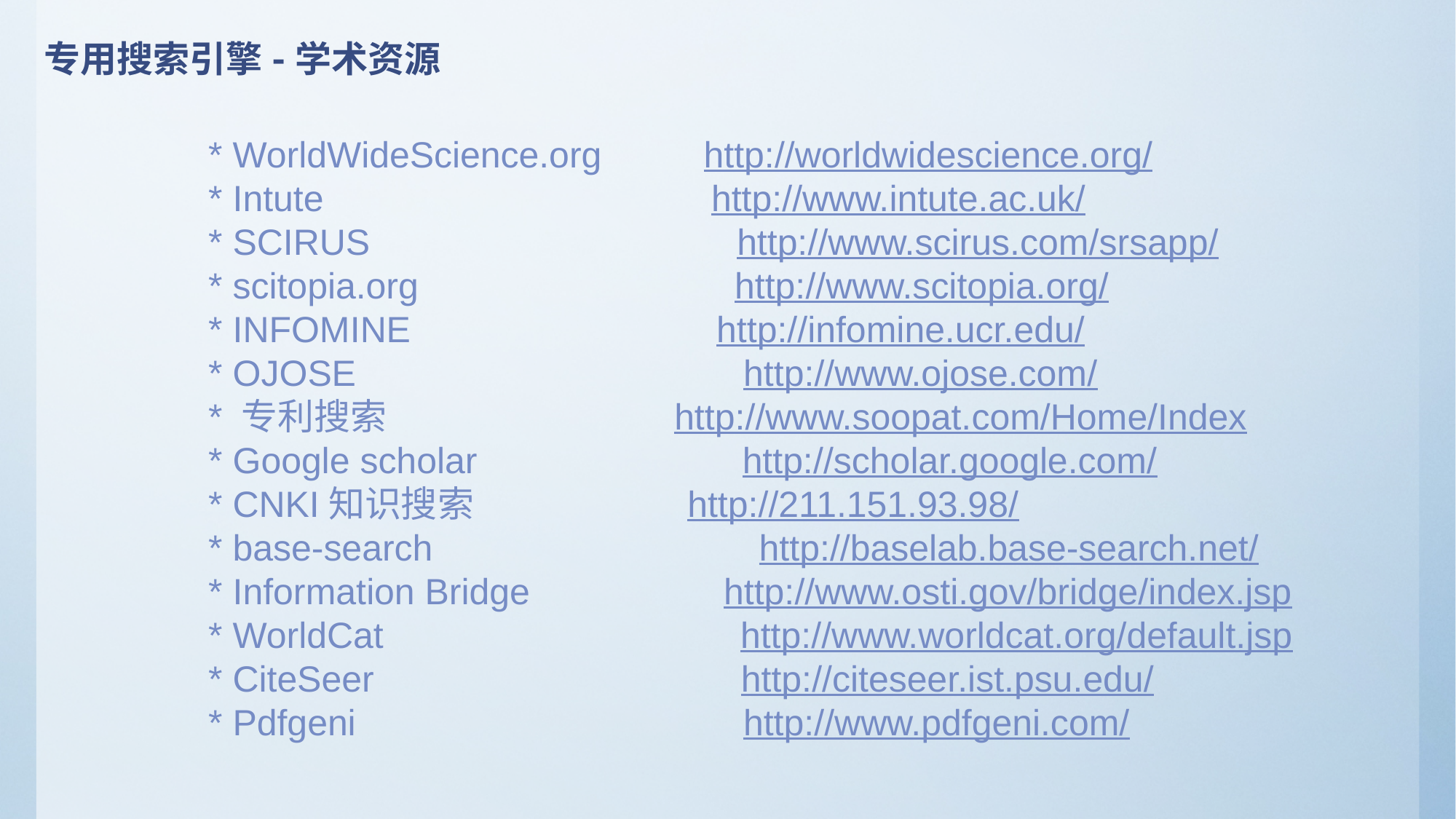

专用搜索引擎-学术资源
* WorldWideScience.org          http://worldwidescience.org/
* Intute                                      http://www.intute.ac.uk/
* SCIRUS                                    http://www.scirus.com/srsapp/
* scitopia.org                               http://www.scitopia.org/
* INFOMINE                              http://infomine.ucr.edu/
* OJOSE                                      http://www.ojose.com/
* 专利搜索                                  http://www.soopat.com/Home/Index
* Google scholar                          http://scholar.google.com/
* CNKI知识搜索                         http://211.151.93.98/
* base-search                                http://baselab.base-search.net/
* Information Bridge                   http://www.osti.gov/bridge/index.jsp
* WorldCat                                   http://www.worldcat.org/default.jsp
* CiteSeer                                    http://citeseer.ist.psu.edu/
* Pdfgeni                                      http://www.pdfgeni.com/